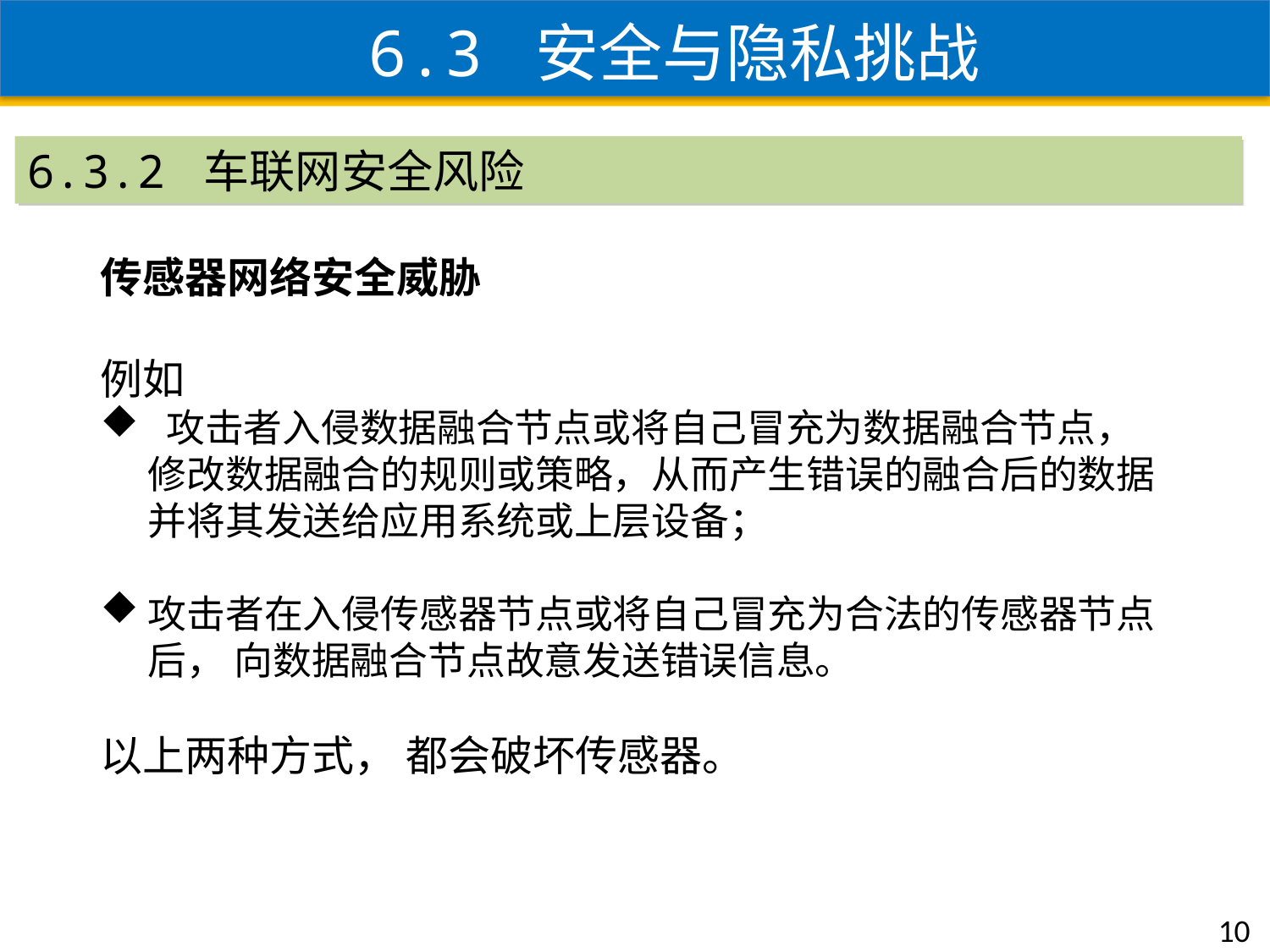

6.3 安全与隐私挑战
6.3.2 车联网安全风险
传感器网络安全威胁

例如
 攻击者入侵数据融合节点或将自己冒充为数据融合节点，修改数据融合的规则或策略，从而产生错误的融合后的数据并将其发送给应用系统或上层设备；

攻击者在入侵传感器节点或将自己冒充为合法的传感器节点后， 向数据融合节点故意发送错误信息。

以上两种方式， 都会破坏传感器。
10